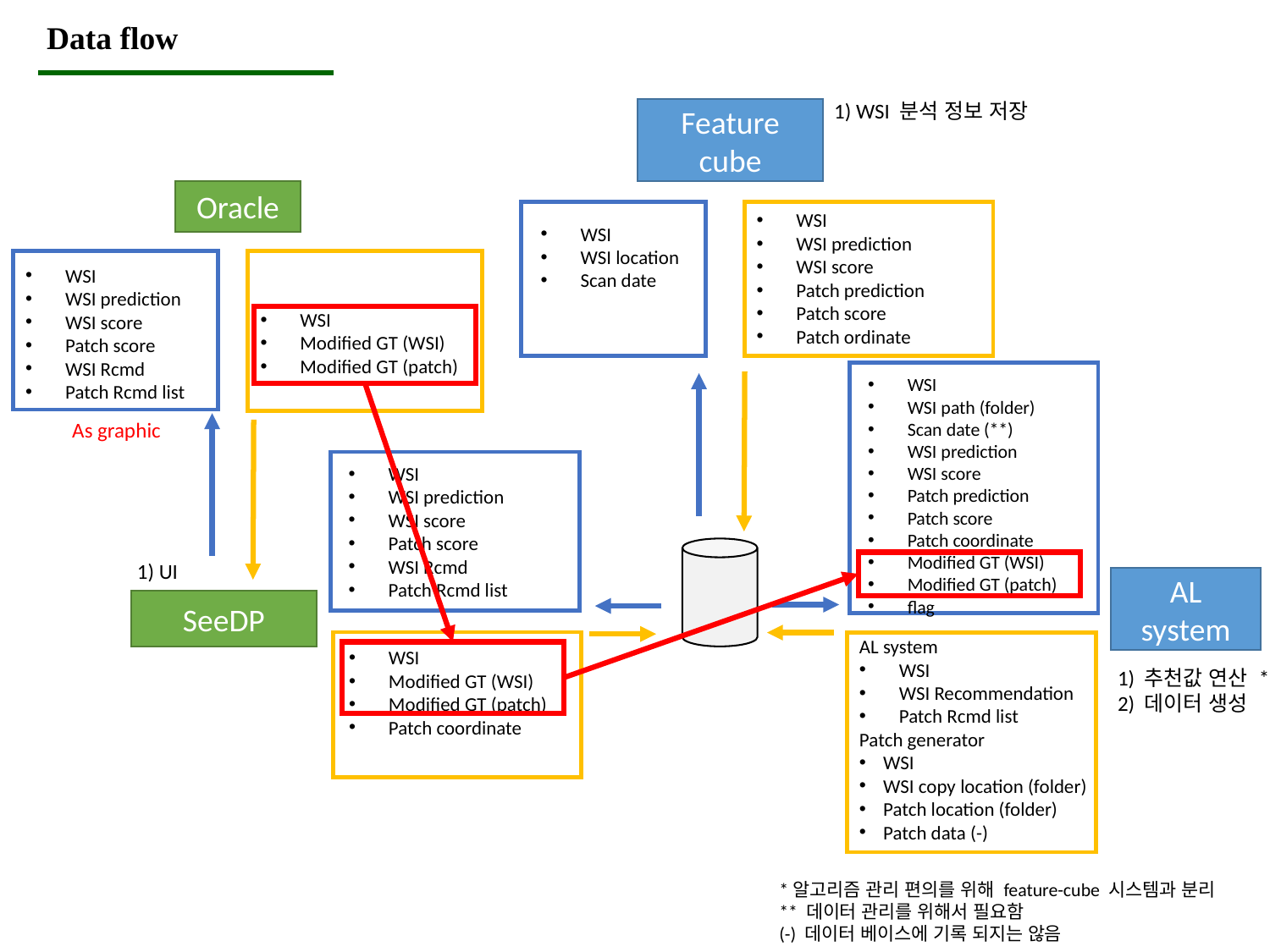

Data flow
1) WSI 분석 정보 저장
Feature cube
Oracle

WSI
WSI prediction
WSI score
Patch prediction
Patch score
Patch ordinate

WSI
WSI location
Scan date

WSI
WSI prediction
WSI score
Patch score
WSI Rcmd
Patch Rcmd list
WSI
Modified GT (WSI)
Modified GT (patch)

WSI
WSI path (folder)
Scan date (**)
WSI prediction
WSI score
Patch prediction
Patch score
Patch coordinate
Modified GT (WSI)
Modified GT (patch)
flag
As graphic

WSI
WSI prediction
WSI score
Patch score
WSI Rcmd
Patch Rcmd list

1) UI

AL system
SeeDP
AL system
WSI
WSI Recommendation
Patch Rcmd list
Patch generator
WSI
WSI copy location (folder)
Patch location (folder)
Patch data (-)

WSI
Modified GT (WSI)
Modified GT (patch)
Patch coordinate

1) 추천값 연산 *
2) 데이터 생성
*알고리즘 관리 편의를 위해 feature-cube 시스템과 분리
** 데이터 관리를 위해서 필요함
(-) 데이터 베이스에 기록 되지는 않음